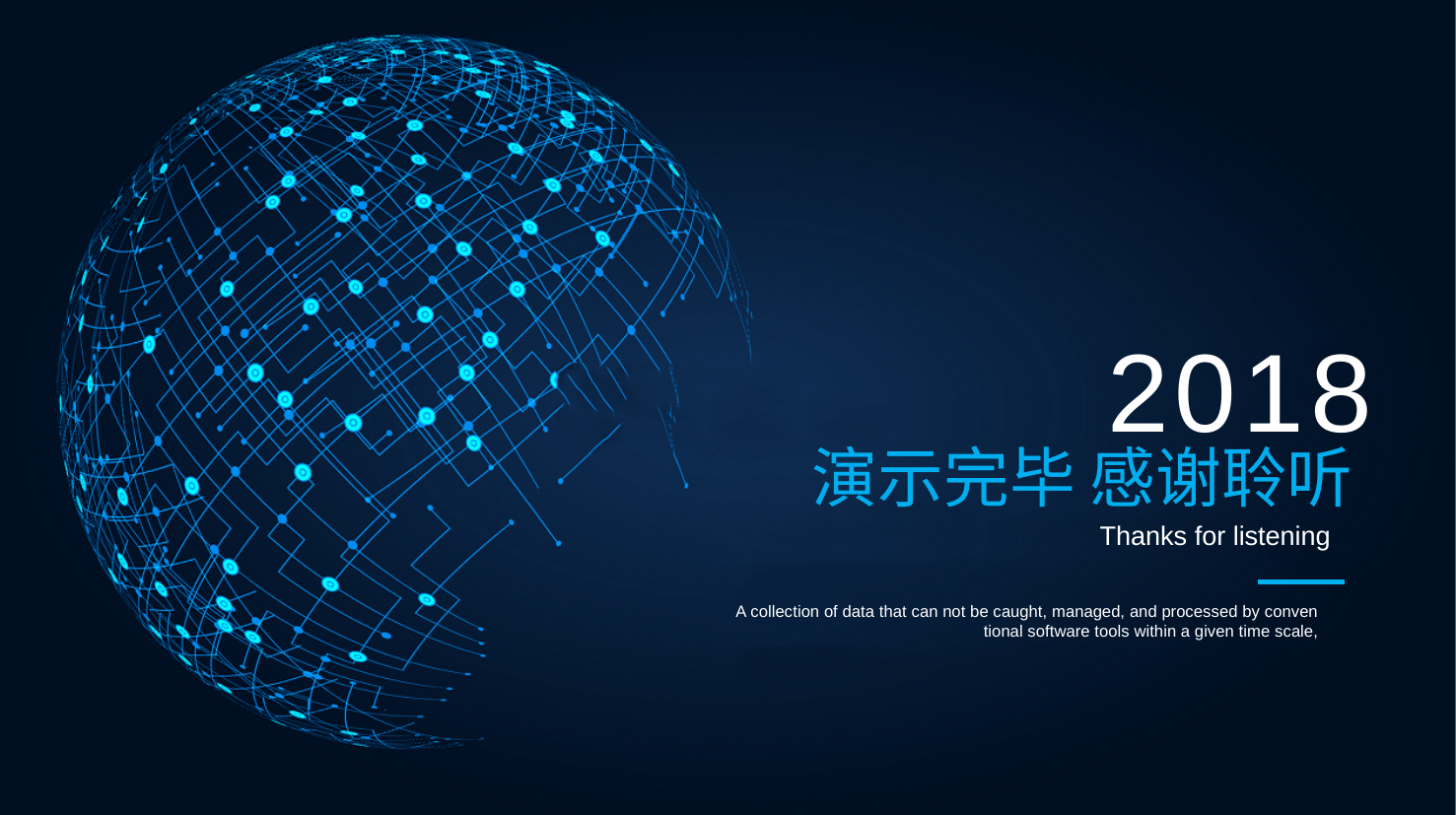

2018
演示完毕 感谢聆听
Thanks for listening
A collection of data that can not be caught, managed, and processed by conven
tional software tools within a given time scale,